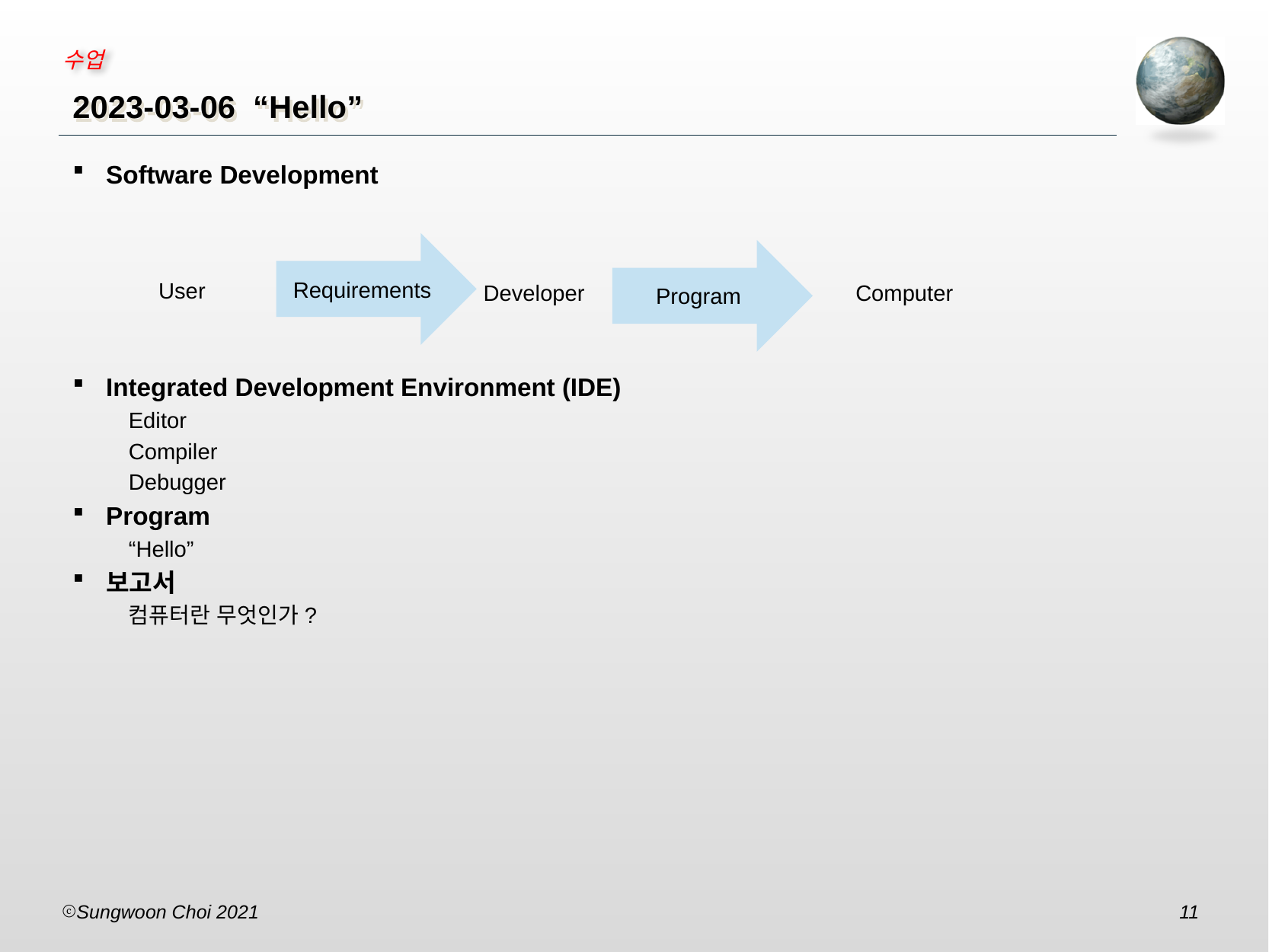

# 2023-03-06  “Hello”
Software Development

Integrated Development Environment (IDE)
Editor
Compiler
Debugger
Program
“Hello”
보고서
컴퓨터란 무엇인가?

Requirements
Program
User
Developer
Computer
Sungwoon Choi 2021
11